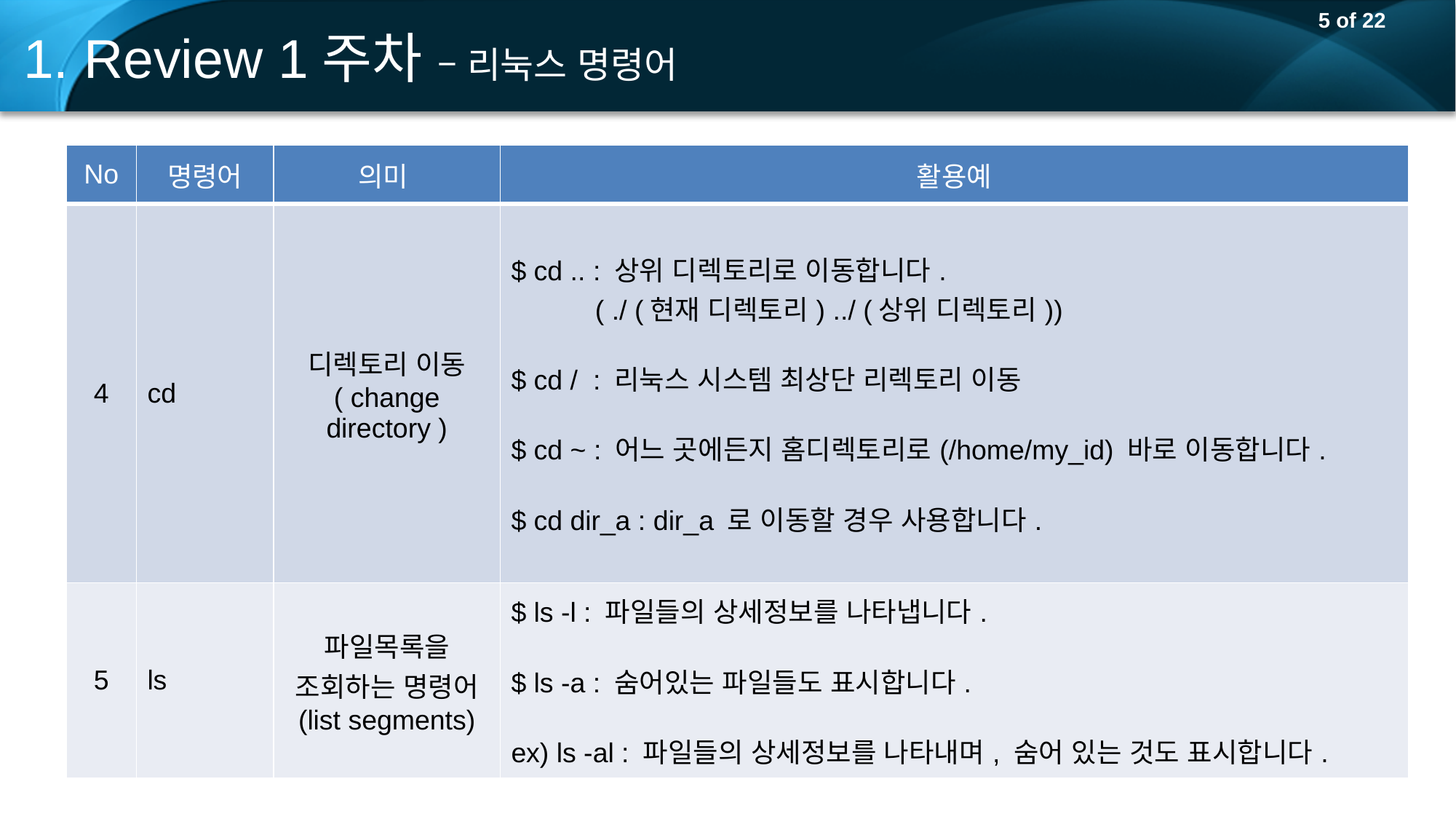

1. Review 1주차 – 리눅스 명령어
| No | 명령어 | 의미 | 활용예 |
| --- | --- | --- | --- |
| 4 | cd | 디렉토리 이동 ( change directory ) | $ cd .. : 상위 디렉토리로 이동합니다. ( ./ (현재 디렉토리) ../ (상위 디렉토리)) $ cd / : 리눅스 시스템 최상단 리렉토리 이동 $ cd ~ : 어느 곳에든지 홈디렉토리로(/home/my\_id) 바로 이동합니다. $ cd dir\_a : dir\_a 로 이동할 경우 사용합니다. |
| 5 | ls | 파일목록을 조회하는 명령어 (list segments) | $ ls -l : 파일들의 상세정보를 나타냅니다. $ ls -a : 숨어있는 파일들도 표시합니다. ex) ls -al : 파일들의 상세정보를 나타내며, 숨어 있는 것도 표시합니다. |